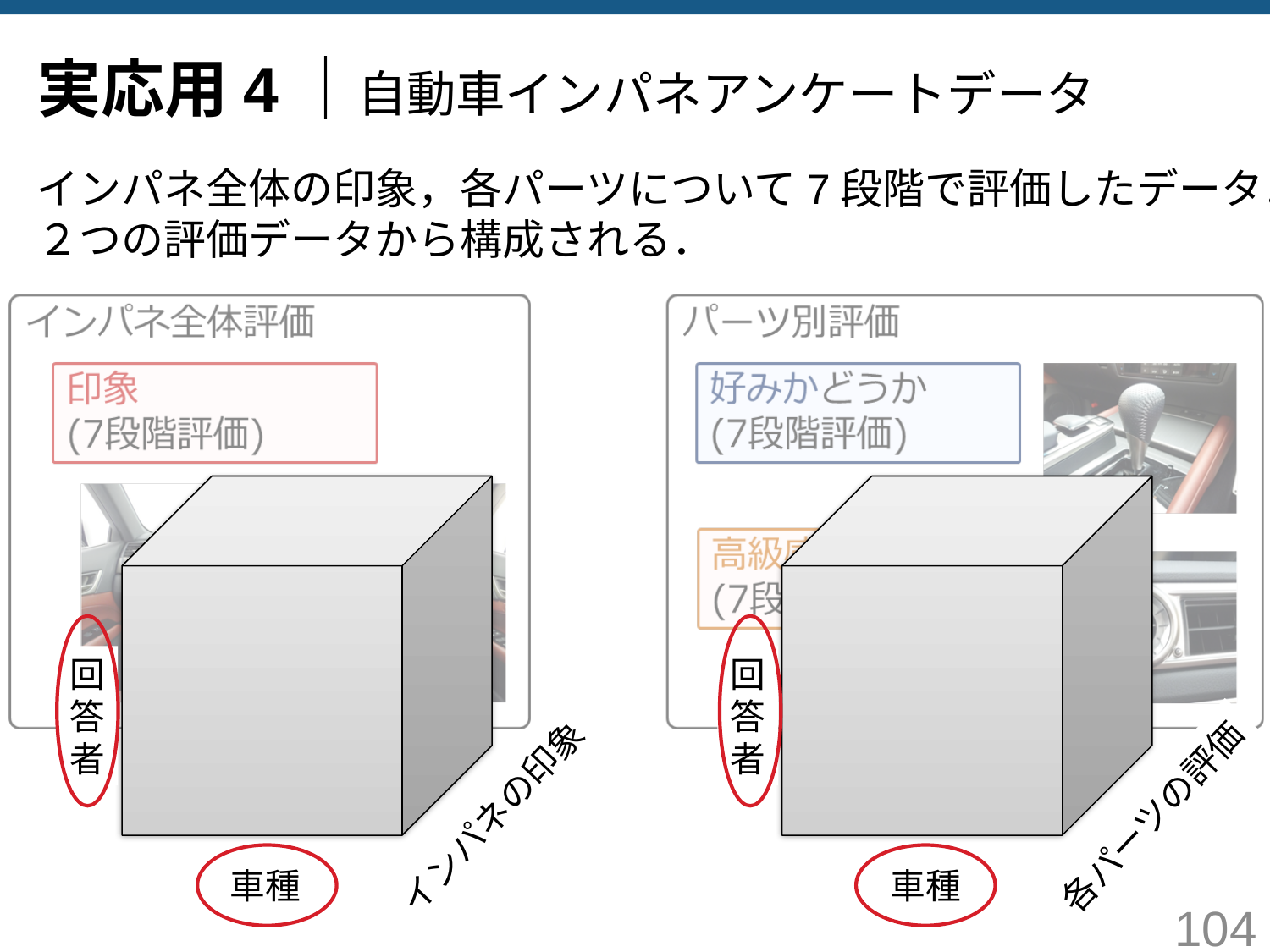

# 実応用4｜自動車インパネアンケートデータ
インパネ全体の印象，各パーツについて7段階で評価したデータ．
２つの評価データから構成される．

回
答
者
回
答
者
インパネの印象
各パーツの評価

車種
車種
104